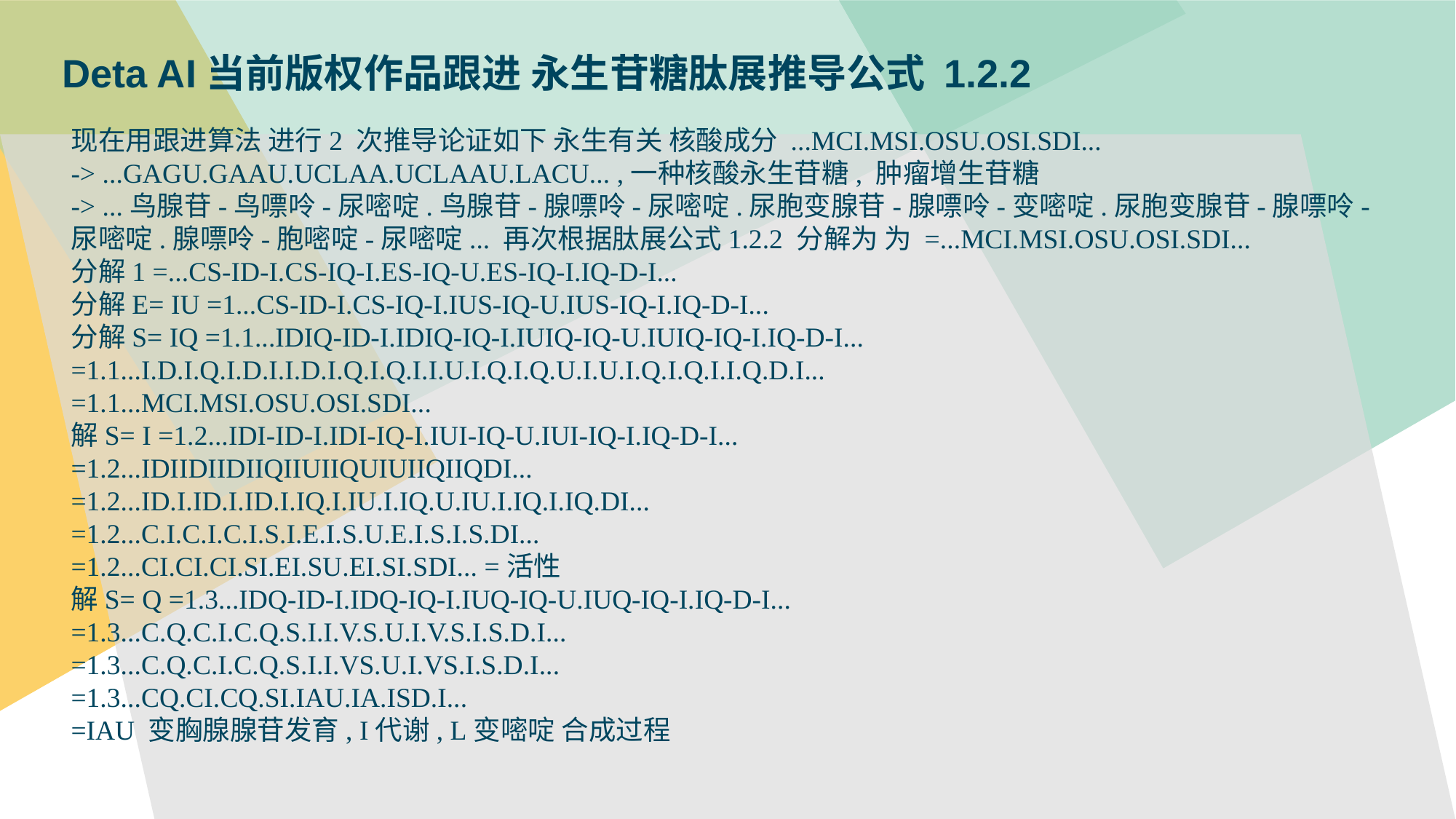

Deta AI当前版权作品跟进 永生苷糖肽展推导公式 1.2.2
现在用跟进算法 进行2 次推导论证如下 永生有关 核酸成分 ...MCI.MSI.OSU.OSI.SDI...
-> ...GAGU.GAAU.UCLAA.UCLAAU.LACU... ,一种核酸永生苷糖, 肿瘤增生苷糖
-> ...鸟腺苷-鸟嘌呤-尿嘧啶.鸟腺苷-腺嘌呤-尿嘧啶.尿胞变腺苷-腺嘌呤-变嘧啶.尿胞变腺苷-腺嘌呤-尿嘧啶.腺嘌呤-胞嘧啶-尿嘧啶... 再次根据肽展公式1.2.2 分解为 为 =...MCI.MSI.OSU.OSI.SDI...
分解1 =...CS-ID-I.CS-IQ-I.ES-IQ-U.ES-IQ-I.IQ-D-I...
分解E= IU =1...CS-ID-I.CS-IQ-I.IUS-IQ-U.IUS-IQ-I.IQ-D-I...
分解S= IQ =1.1...IDIQ-ID-I.IDIQ-IQ-I.IUIQ-IQ-U.IUIQ-IQ-I.IQ-D-I...
=1.1...I.D.I.Q.I.D.I.I.D.I.Q.I.Q.I.I.U.I.Q.I.Q.U.I.U.I.Q.I.Q.I.I.Q.D.I...
=1.1...MCI.MSI.OSU.OSI.SDI...
解S= I =1.2...IDI-ID-I.IDI-IQ-I.IUI-IQ-U.IUI-IQ-I.IQ-D-I...
=1.2...IDIIDIIDIIQIIUIIQUIUIIQIIQDI...
=1.2...ID.I.ID.I.ID.I.IQ.I.IU.I.IQ.U.IU.I.IQ.I.IQ.DI...
=1.2...C.I.C.I.C.I.S.I.E.I.S.U.E.I.S.I.S.DI...
=1.2...CI.CI.CI.SI.EI.SU.EI.SI.SDI... =活性
解S= Q =1.3...IDQ-ID-I.IDQ-IQ-I.IUQ-IQ-U.IUQ-IQ-I.IQ-D-I...
=1.3...C.Q.C.I.C.Q.S.I.I.V.S.U.I.V.S.I.S.D.I...
=1.3...C.Q.C.I.C.Q.S.I.I.VS.U.I.VS.I.S.D.I...
=1.3...CQ.CI.CQ.SI.IAU.IA.ISD.I...
=IAU 变胸腺腺苷发育, I代谢, L变嘧啶 合成过程